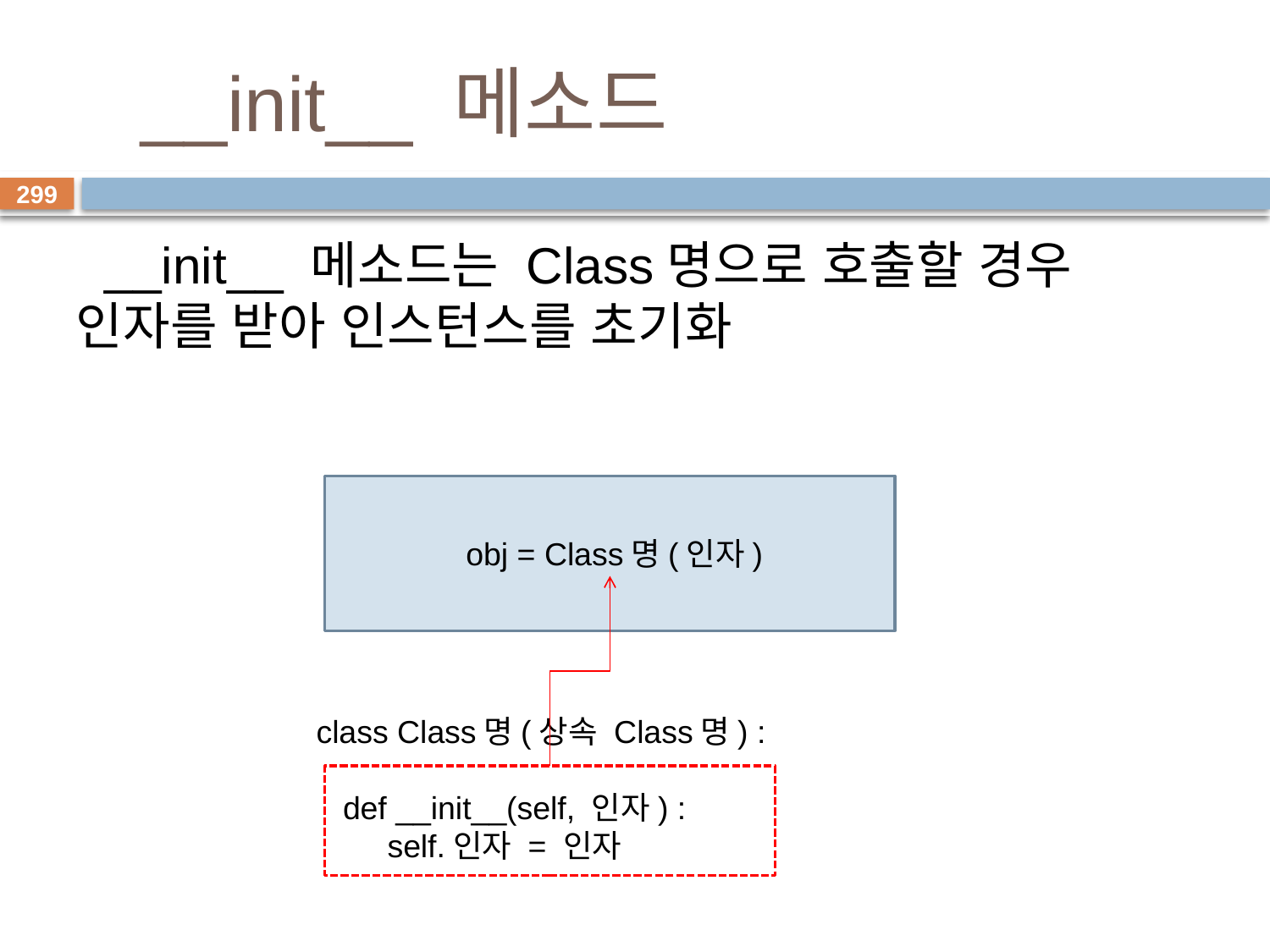

# __init__ 메소드
299
  __init__ 메소드는 Class명으로 호출할 경우 인자를 받아 인스턴스를 초기화
 obj = Class명(인자)
 class Class명(상속 Class명) :

    def __init__(self, 인자) :
         self.인자 = 인자